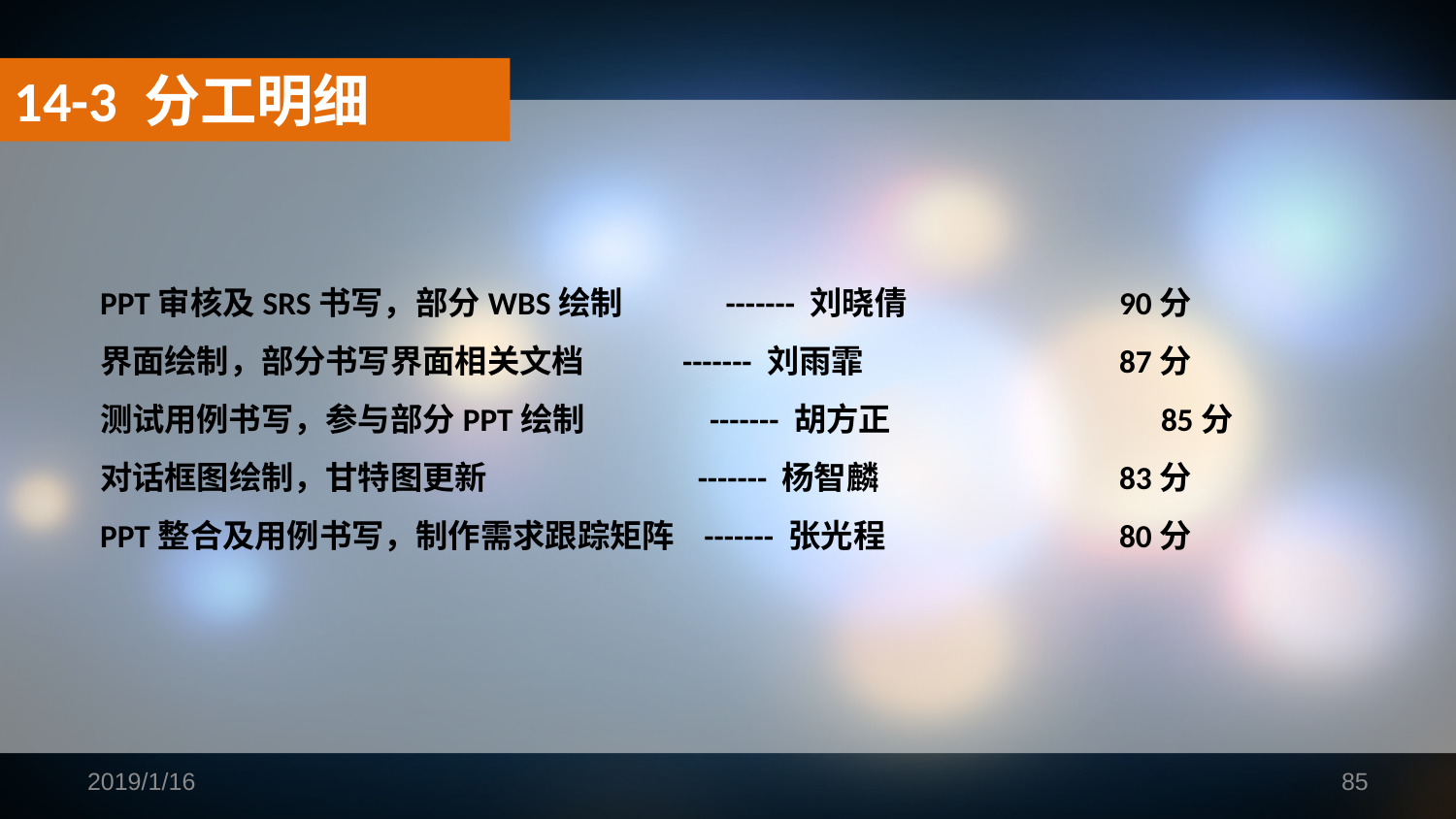

14-3 分工明细

PPT审核及SRS书写，部分WBS绘制             ------- 刘晓倩  		90分
界面绘制，部分书写界面相关文档	------- 刘雨霏		87分
测试用例书写，参与部分PPT绘制                ------- 胡方正                                    85分
对话框图绘制，甘特图更新	                     ------- 杨智麟		83分
PPT整合及用例书写，制作需求跟踪矩阵   ------- 张光程		80分

2019/1/16
85